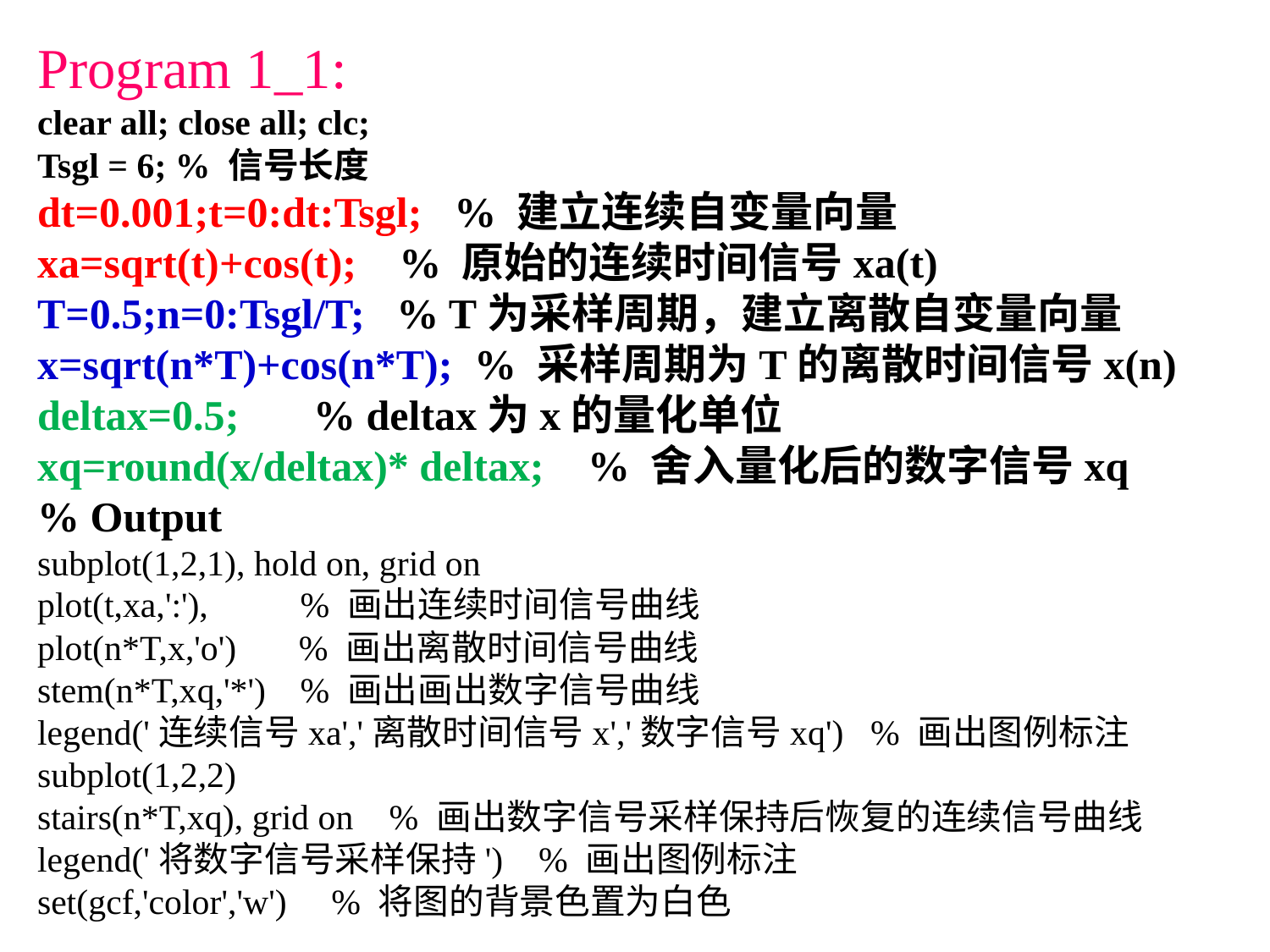

Program 1_1:
clear all; close all; clc;
Tsgl = 6; % 信号长度
dt=0.001;t=0:dt:Tsgl;   % 建立连续自变量向量
xa=sqrt(t)+cos(t);    % 原始的连续时间信号xa(t)
T=0.5;n=0:Tsgl/T;   % T为采样周期，建立离散自变量向量
x=sqrt(n*T)+cos(n*T);  % 采样周期为T的离散时间信号x(n)
deltax=0.5;       % deltax为x的量化单位
xq=round(x/deltax)* deltax;	    % 舍入量化后的数字信号xq
% Output
subplot(1,2,1), hold on, grid on
plot(t,xa,':'),	 % 画出连续时间信号曲线
plot(n*T,x,'o')       % 画出离散时间信号曲线
stem(n*T,xq,'*')	 % 画出画出数字信号曲线
legend('连续信号xa','离散时间信号x','数字信号xq')   % 画出图例标注
subplot(1,2,2)
stairs(n*T,xq), grid on    % 画出数字信号采样保持后恢复的连续信号曲线
legend('将数字信号采样保持')    % 画出图例标注
set(gcf,'color','w')     % 将图的背景色置为白色